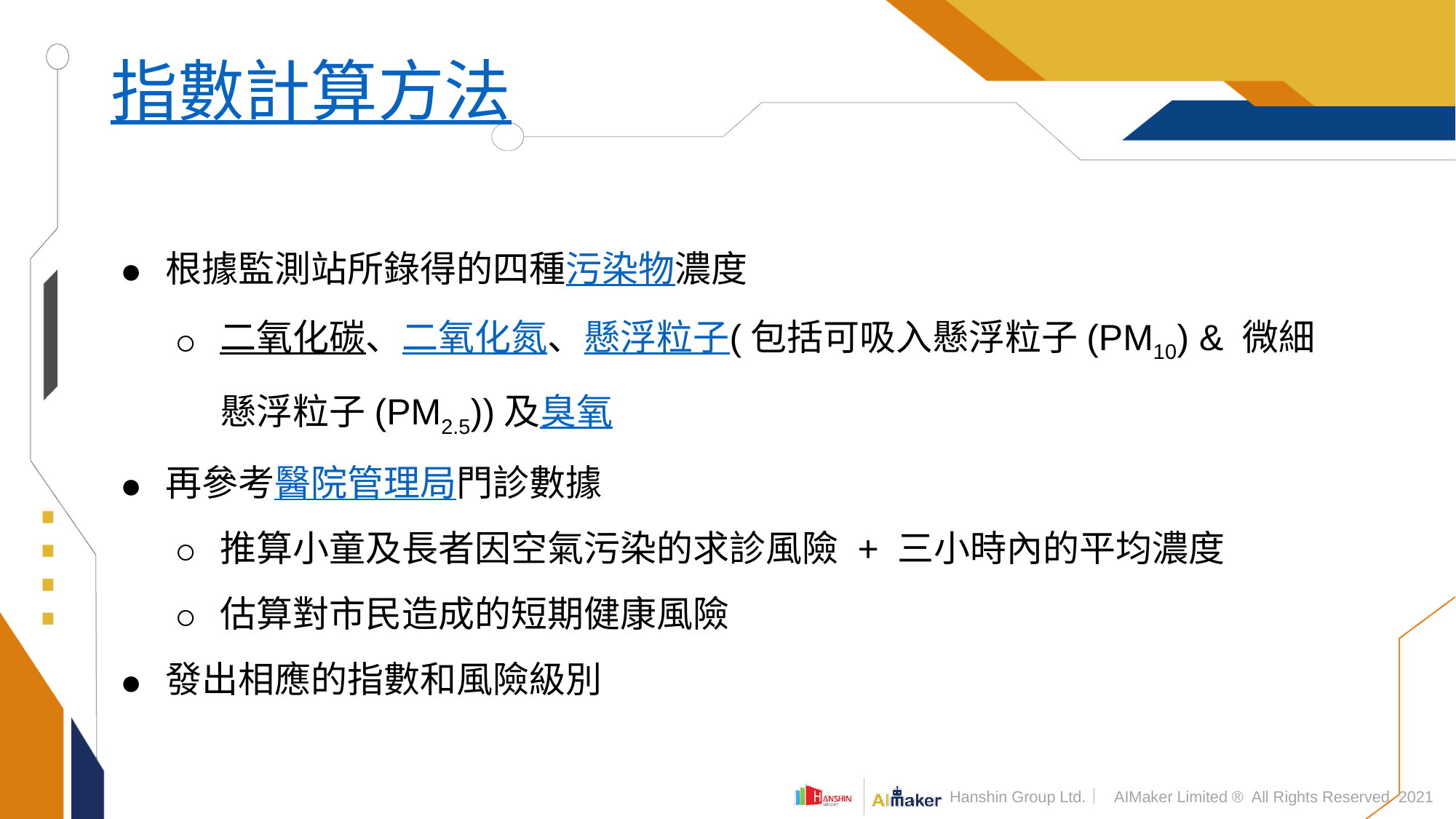

# 指數計算方法
根據監測站所錄得的四種污染物濃度
二氧化碳、二氧化氮、懸浮粒子(包括可吸入懸浮粒子(PM10) & 微細懸浮粒子(PM2.5))及臭氧
再參考醫院管理局門診數據
推算小童及長者因空氣污染的求診風險 + 三小時內的平均濃度
估算對市民造成的短期健康風險
發出相應的指數和風險級別